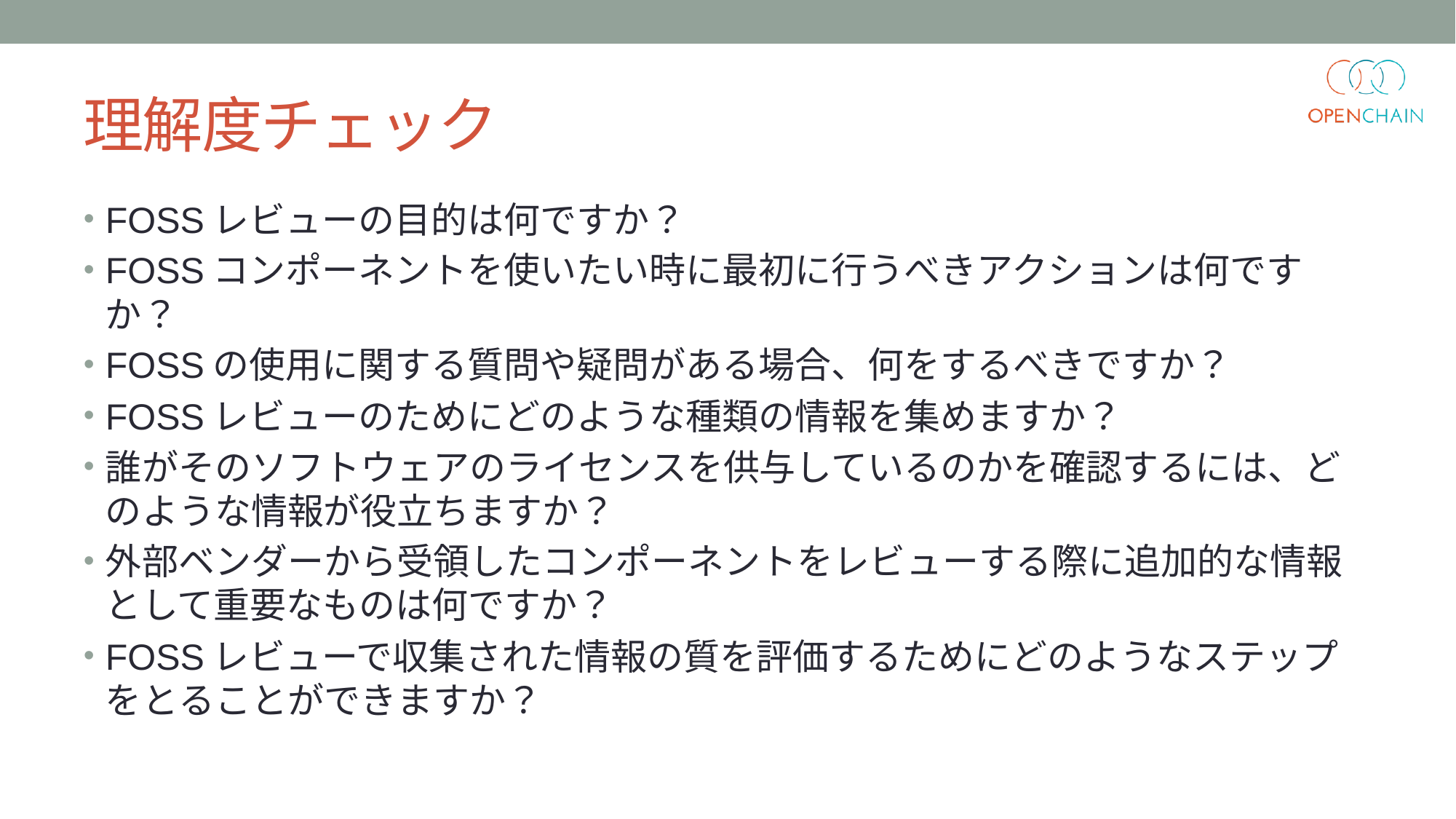

# 理解度チェック
FOSSレビューの目的は何ですか？
FOSSコンポーネントを使いたい時に最初に行うべきアクションは何ですか？
FOSSの使用に関する質問や疑問がある場合、何をするべきですか？
FOSSレビューのためにどのような種類の情報を集めますか？
誰がそのソフトウェアのライセンスを供与しているのかを確認するには、どのような情報が役立ちますか？
外部ベンダーから受領したコンポーネントをレビューする際に追加的な情報として重要なものは何ですか？
FOSSレビューで収集された情報の質を評価するためにどのようなステップをとることができますか？